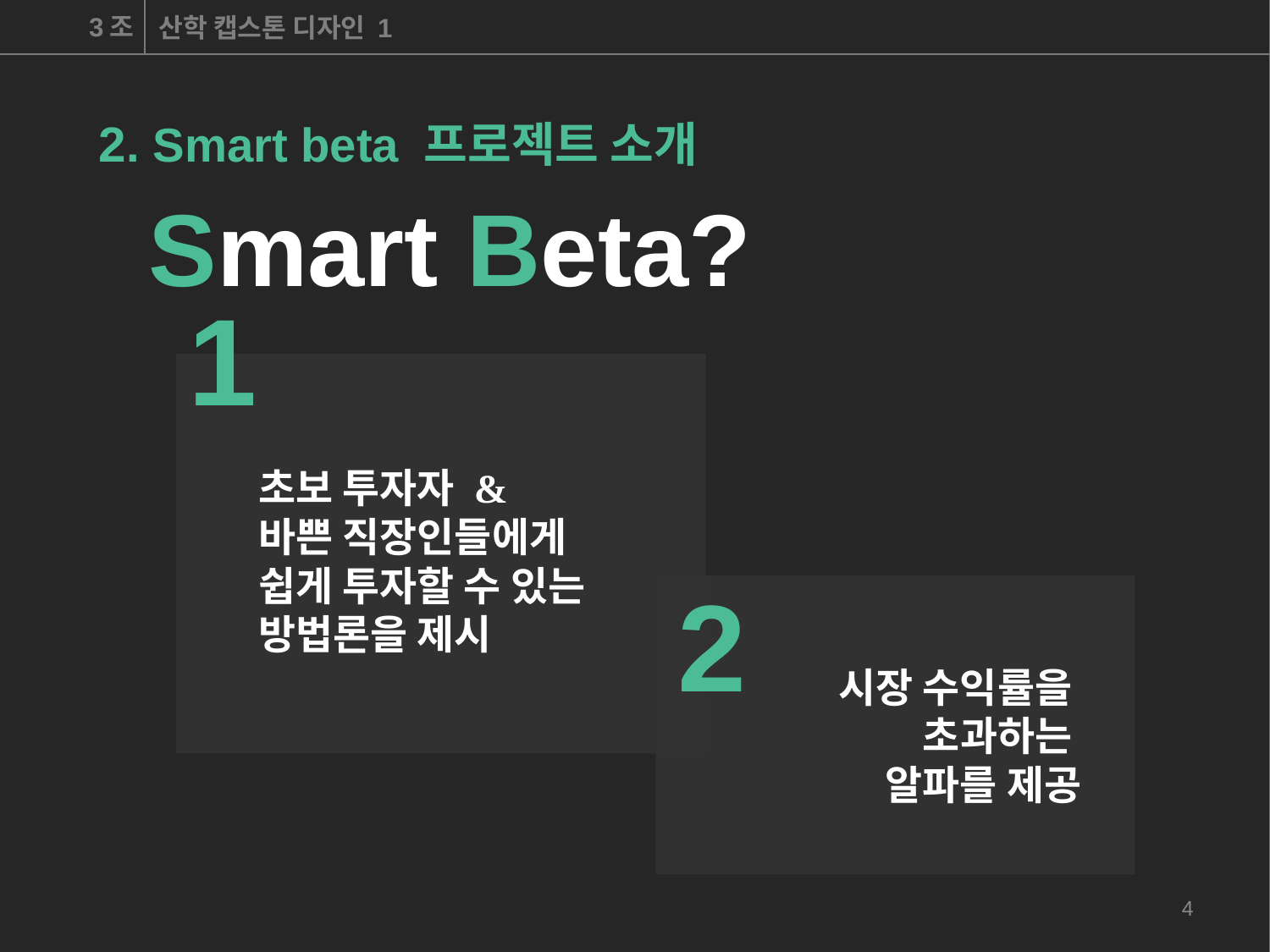

3조
산학 캡스톤 디자인 1
2. Smart beta 프로젝트 소개
Smart Beta?

1

초보 투자자 &
바쁜 직장인들에게
쉽게 투자할 수 있는
방법론을 제시
2

시장 수익률을
초과하는
알파를 제공
4